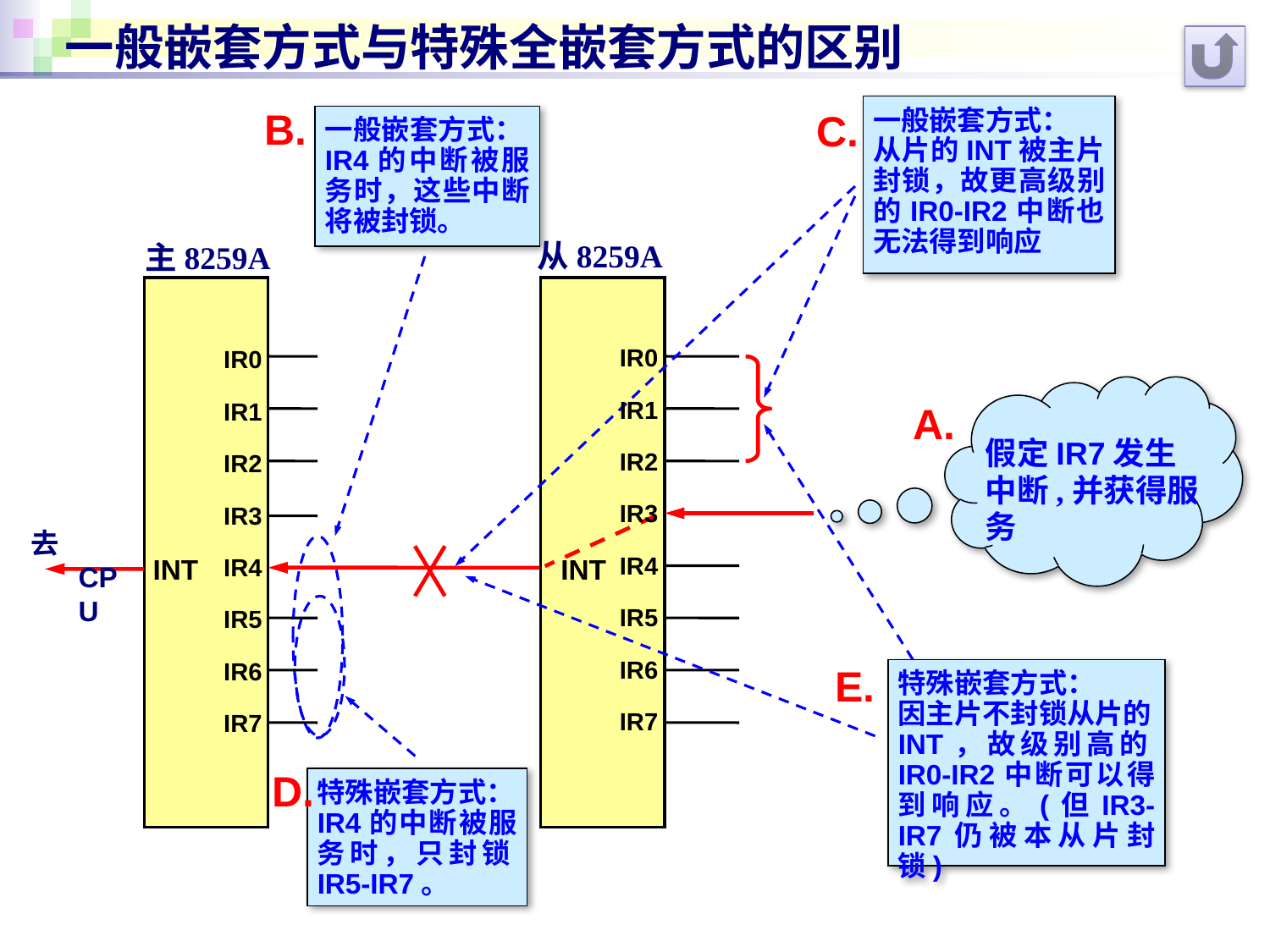

一般嵌套方式与特殊全嵌套方式的区别

一般嵌套方式：
从片的INT被主片封锁，故更高级别的IR0-IR2中断也无法得到响应
B.
C.
一般嵌套方式：IR4的中断被服务时，这些中断将被封锁。

从8259A
主8259A

IR0

IR1

IR2

IR3

IR4

IR5

IR6

IR7

IR0

IR1

IR2

IR3

IR4

IR5

IR6

IR7

A.

假定IR7发生中断,并获得服务

去CPU

INT
INT

E.
特殊嵌套方式：
因主片不封锁从片的INT，故级别高的IR0-IR2中断可以得到响应。(但IR3-IR7仍被本从片封锁)

D.
特殊嵌套方式：IR4的中断被服务时，只封锁IR5-IR7。